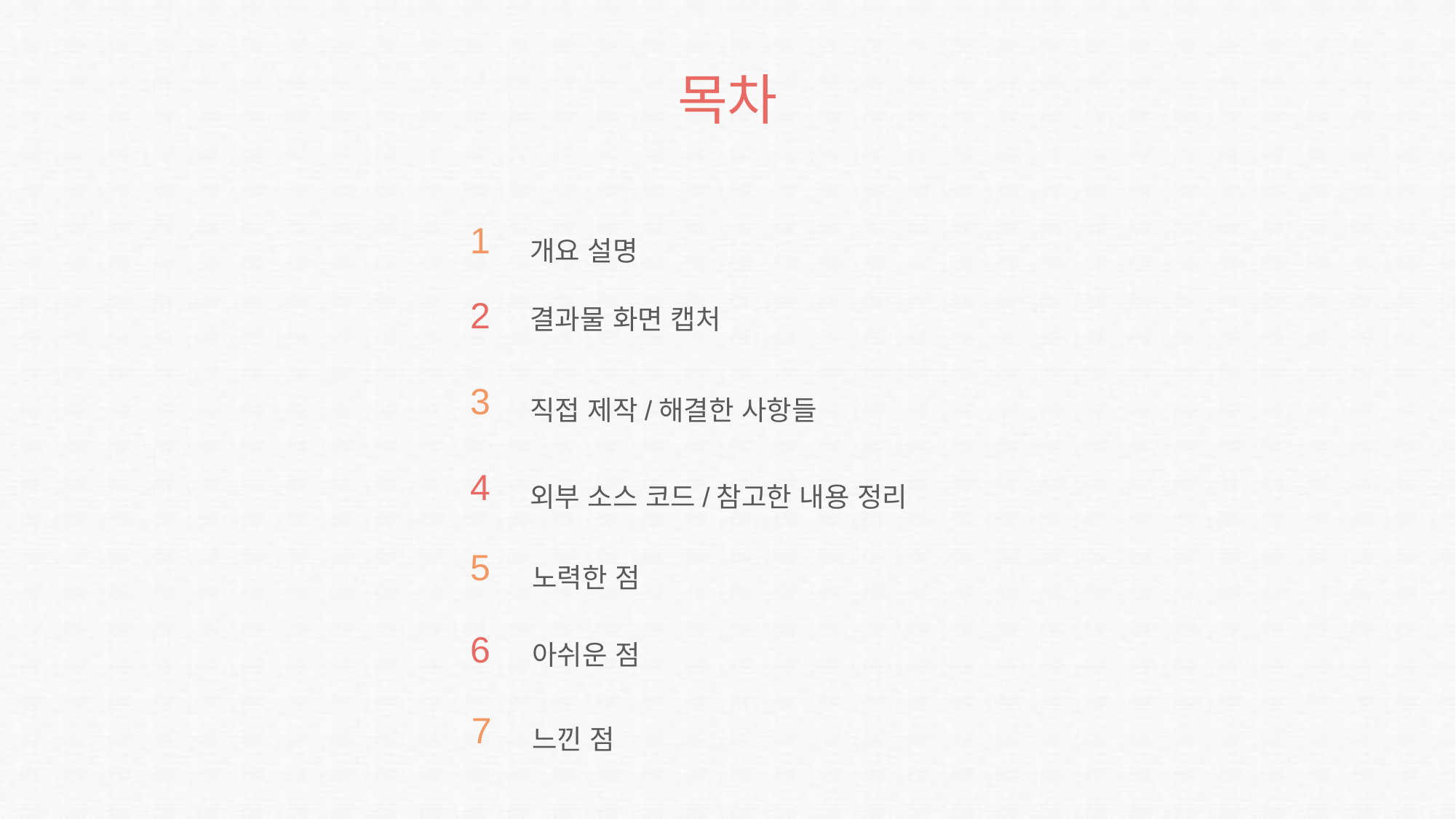

목차
1
개요 설명
결과물 화면 캡처
2
직접 제작/해결한 사항들
3
외부 소스 코드/참고한 내용 정리
4
노력한 점
5
아쉬운 점
6
느낀 점
7